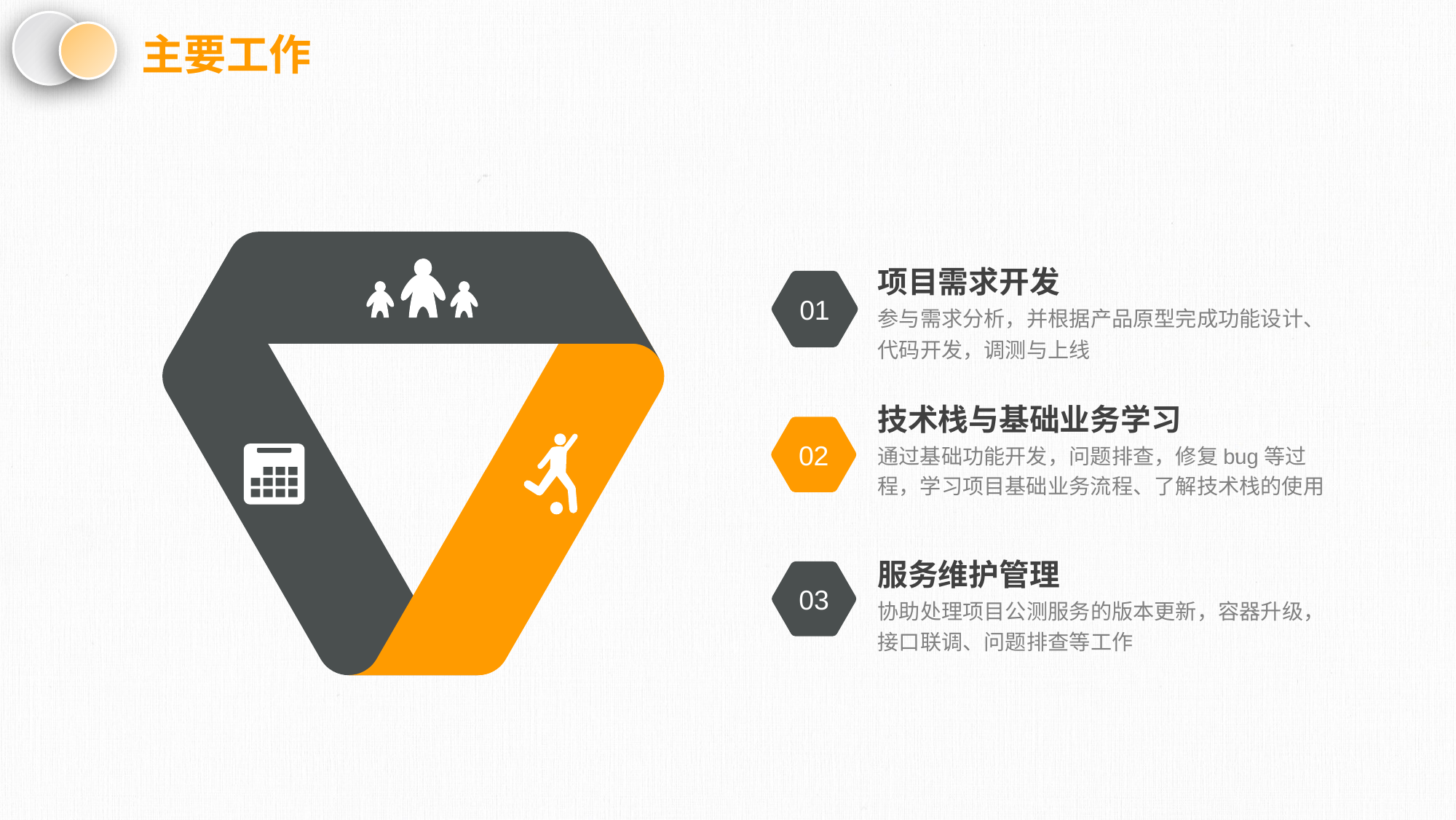

主要工作

项目需求开发
参与需求分析，并根据产品原型完成功能设计、代码开发，调测与上线
01
技术栈与基础业务学习
通过基础功能开发，问题排查，修复bug等过程，学习项目基础业务流程、了解技术栈的使用
02
服务维护管理
协助处理项目公测服务的版本更新，容器升级，接口联调、问题排查等工作
03